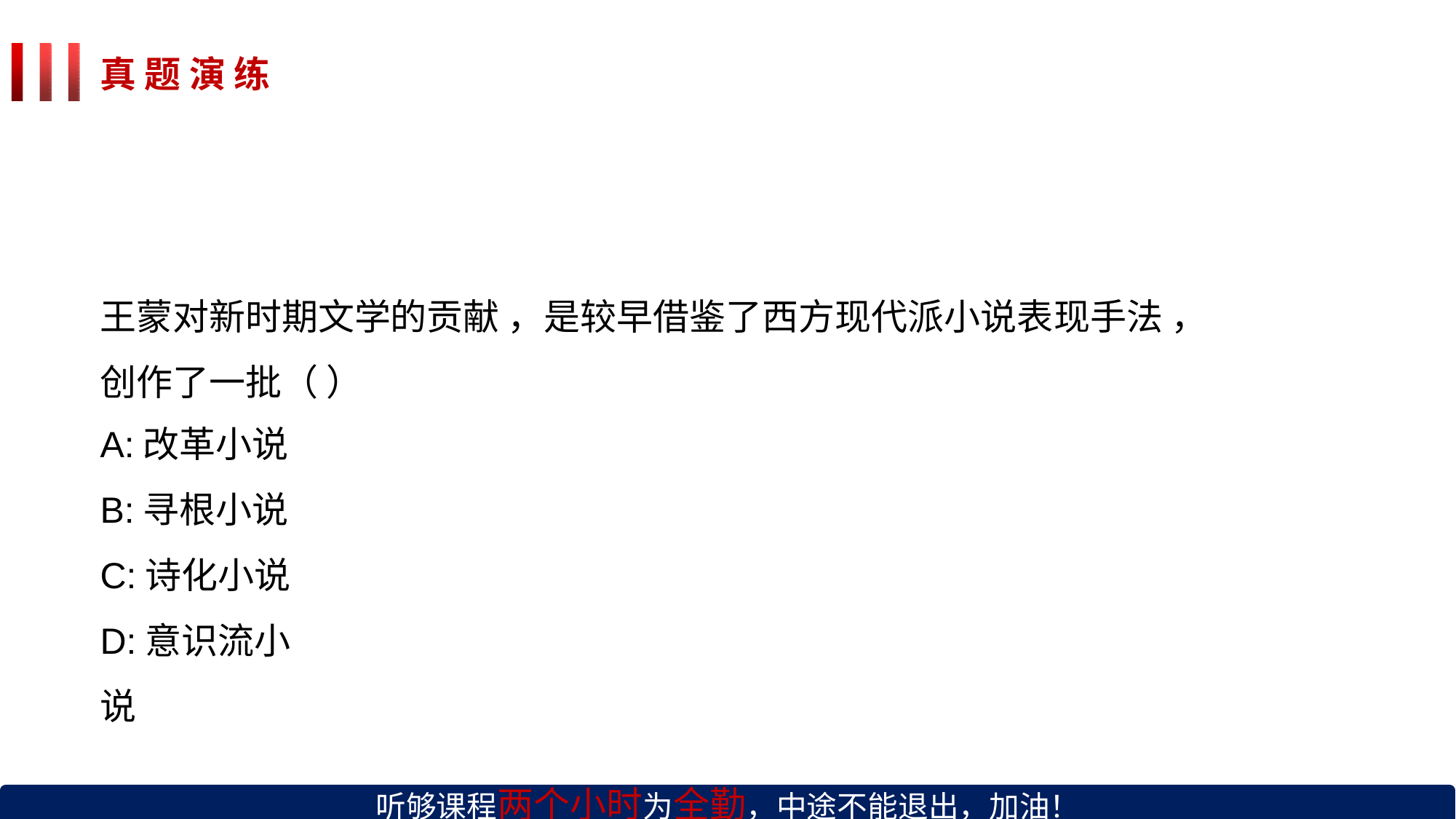

真 题 演 练
王蒙对新时期文学的贡献 ，是较早借鉴了西方现代派小说表现手法 ，
创作了一批（ ）
A:改革小说
B:寻根小说 C:诗化小说 D:意识流小说
75

听够课程两个小时为全勤，中途不能退出，加油！